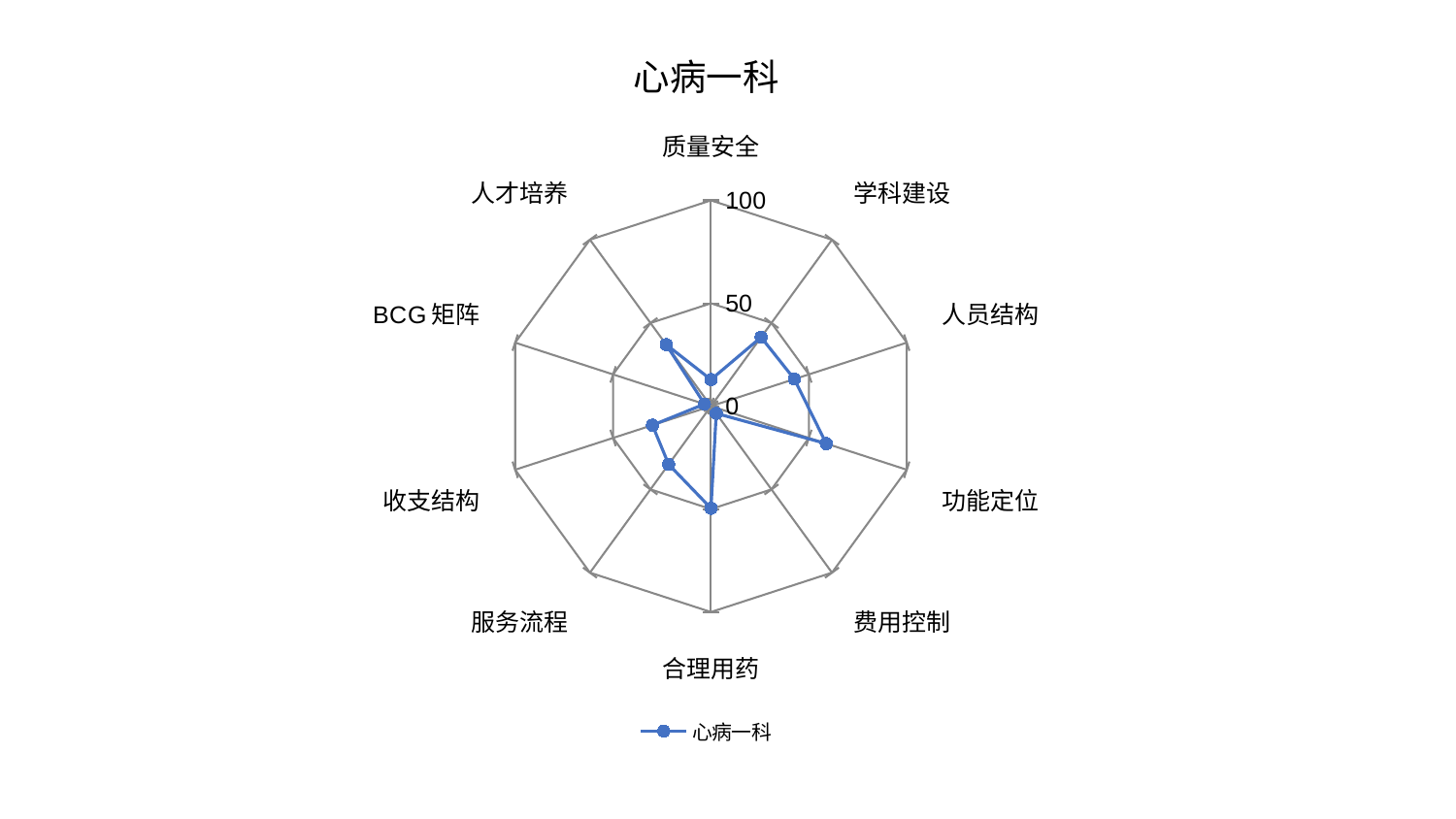

### Chart: 心病一科

| Category | 心病一科 |
|---|---|
| 质量安全 | 12.920380651114007 |
| 学科建设 | 41.42548533830898 |
| 人员结构 | 42.59448698439549 |
| 功能定位 | 58.88095804738589 |
| 费用控制 | 4.366902219959827 |
| 合理用药 | 49.59787385328727 |
| 服务流程 | 34.99144076508388 |
| 收支结构 | 29.902631751988917 |
| BCG矩阵 | 3.296698807116921 |
| 人才培养 | 36.99472250265647 |
146